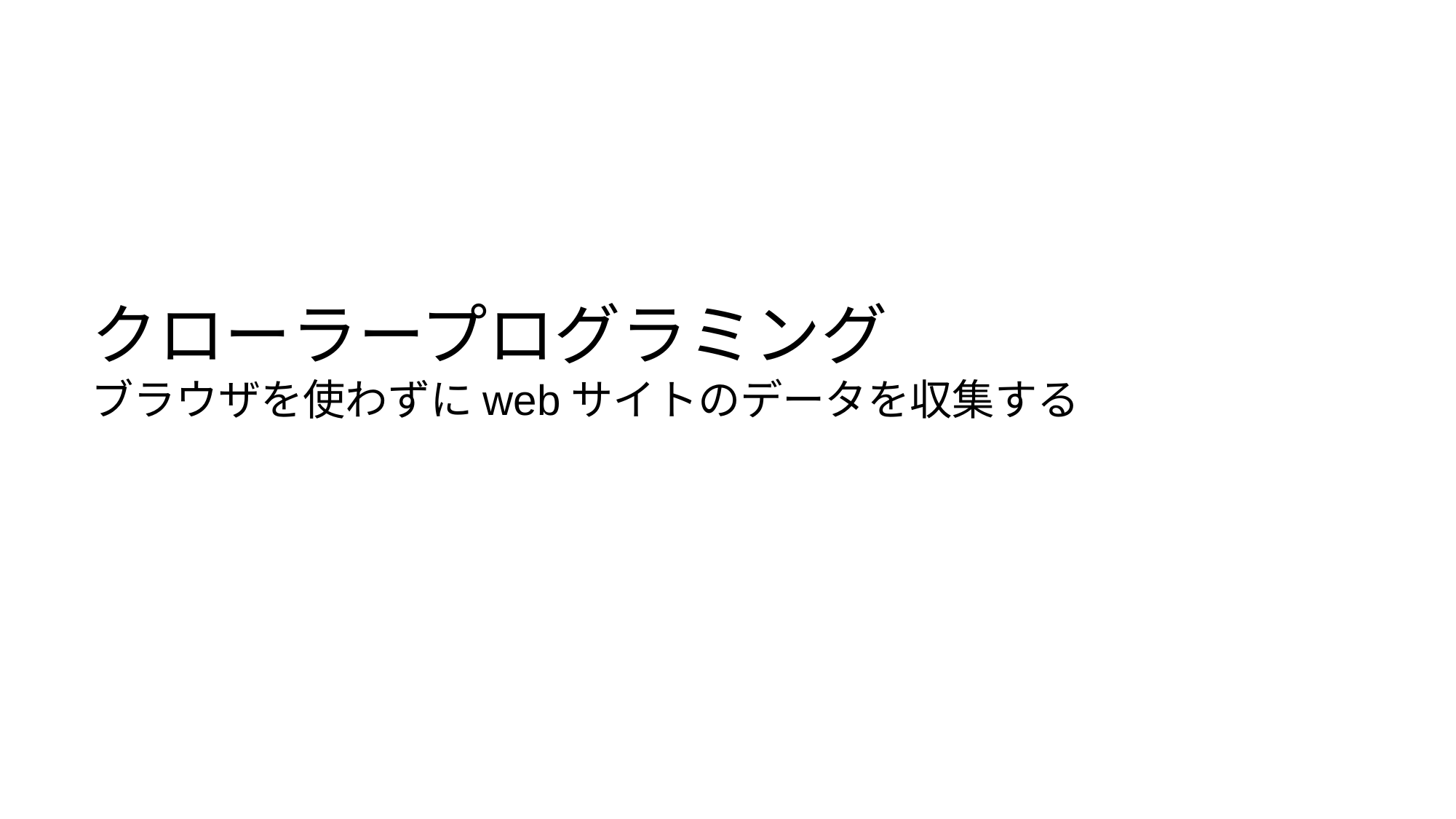

クローラープログラミング
ブラウザを使わずにwebサイトのデータを収集する